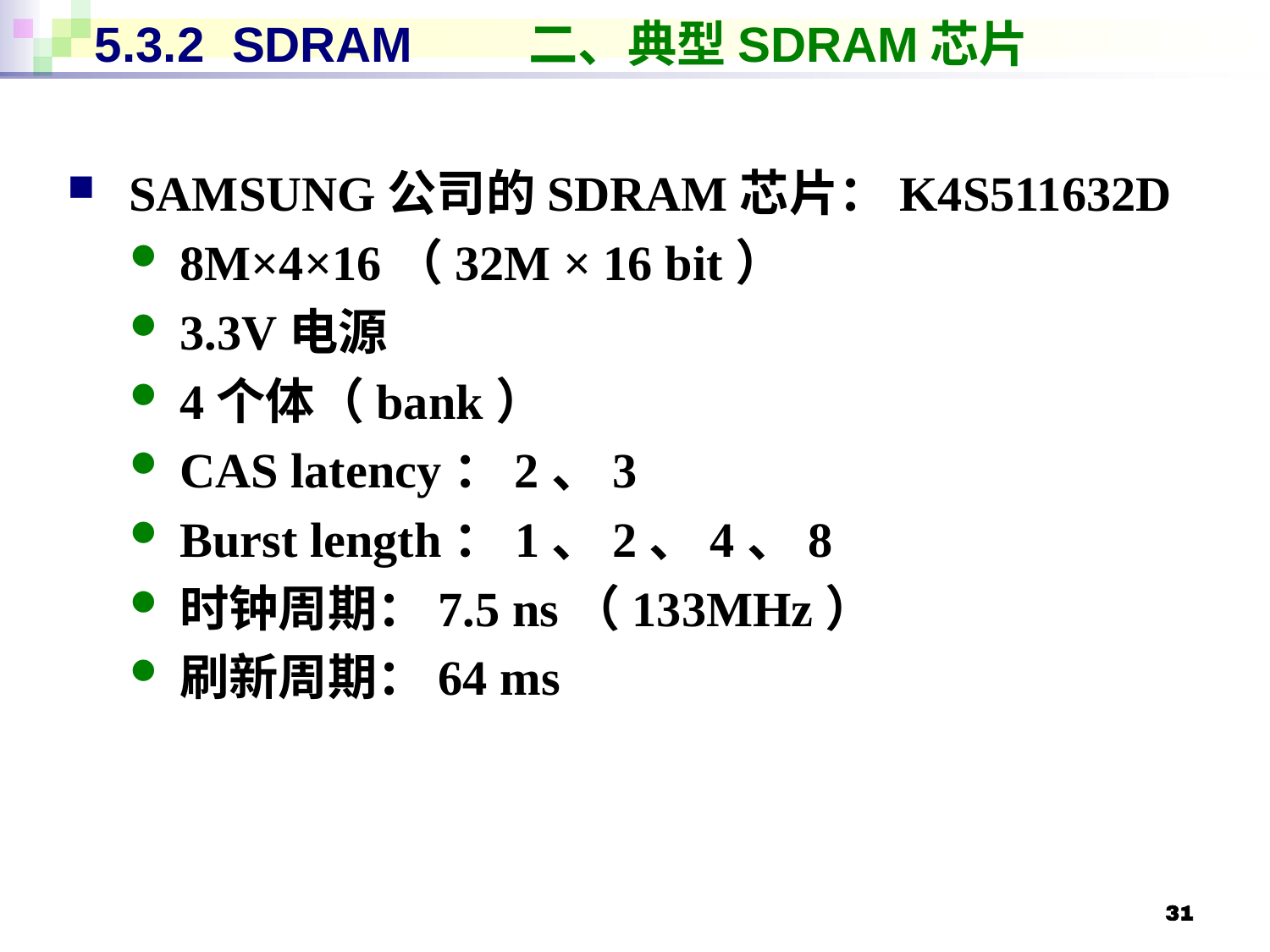

# 5.3.2  SDRAM	   二、典型SDRAM芯片
SAMSUNG公司的SDRAM芯片：K4S511632D
8M×4×16（32M × 16 bit）
3.3V电源
4个体（bank）
CAS latency：2、3
Burst length：1、2、4、8
时钟周期：7.5 ns（133MHz）
刷新周期：64 ms
31